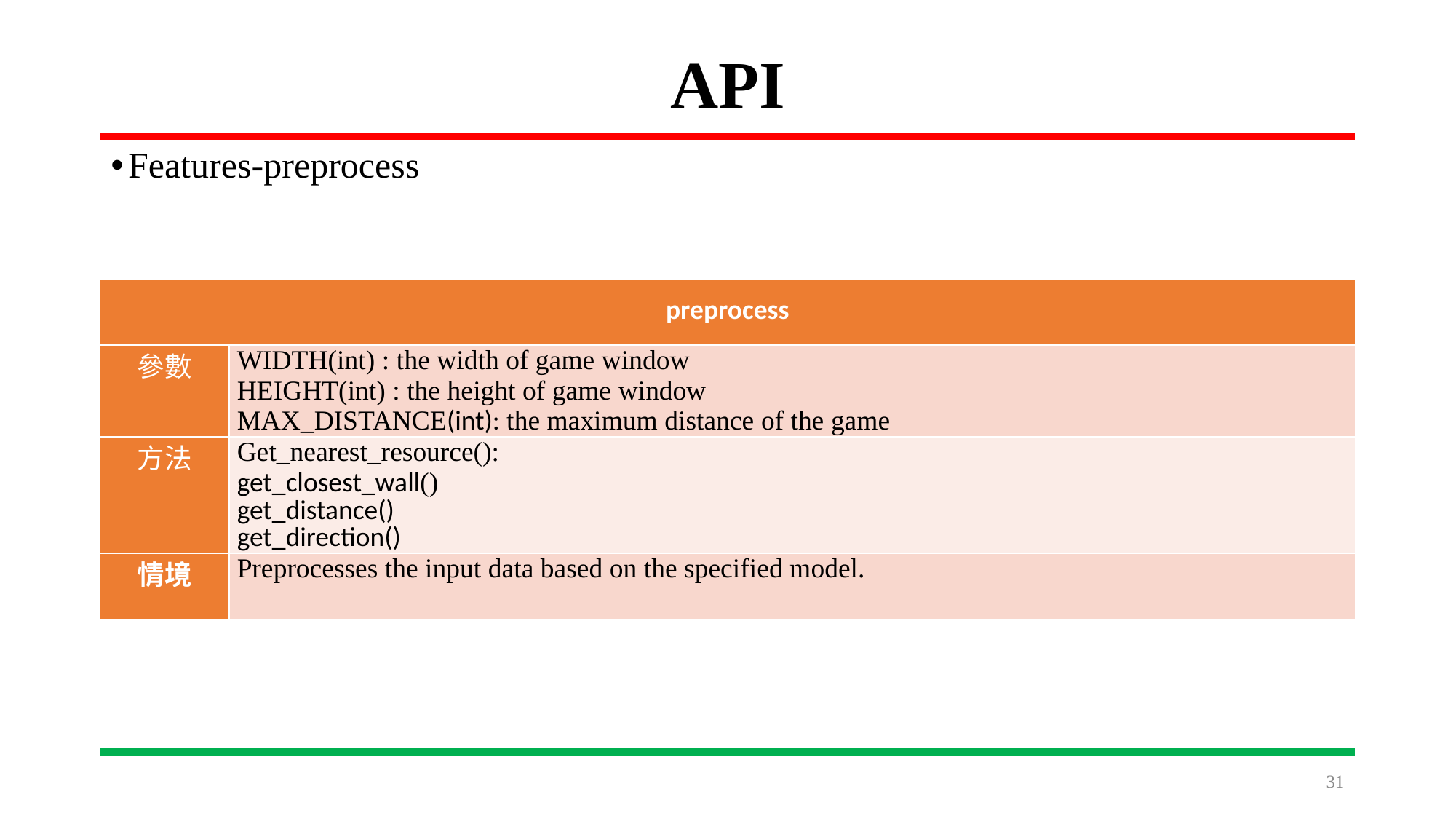

# API
Features-preprocess
| preprocess |  |
| --- | --- |
| 參數 | WIDTH(int) : the width of game window HEIGHT(int) : the height of game window MAX\_DISTANCE(int): the maximum distance of the game |
| 方法 | Get\_nearest\_resource(): get\_closest\_wall() get\_distance() get\_direction() |
| 情境 | Preprocesses the input data based on the specified model. |
31